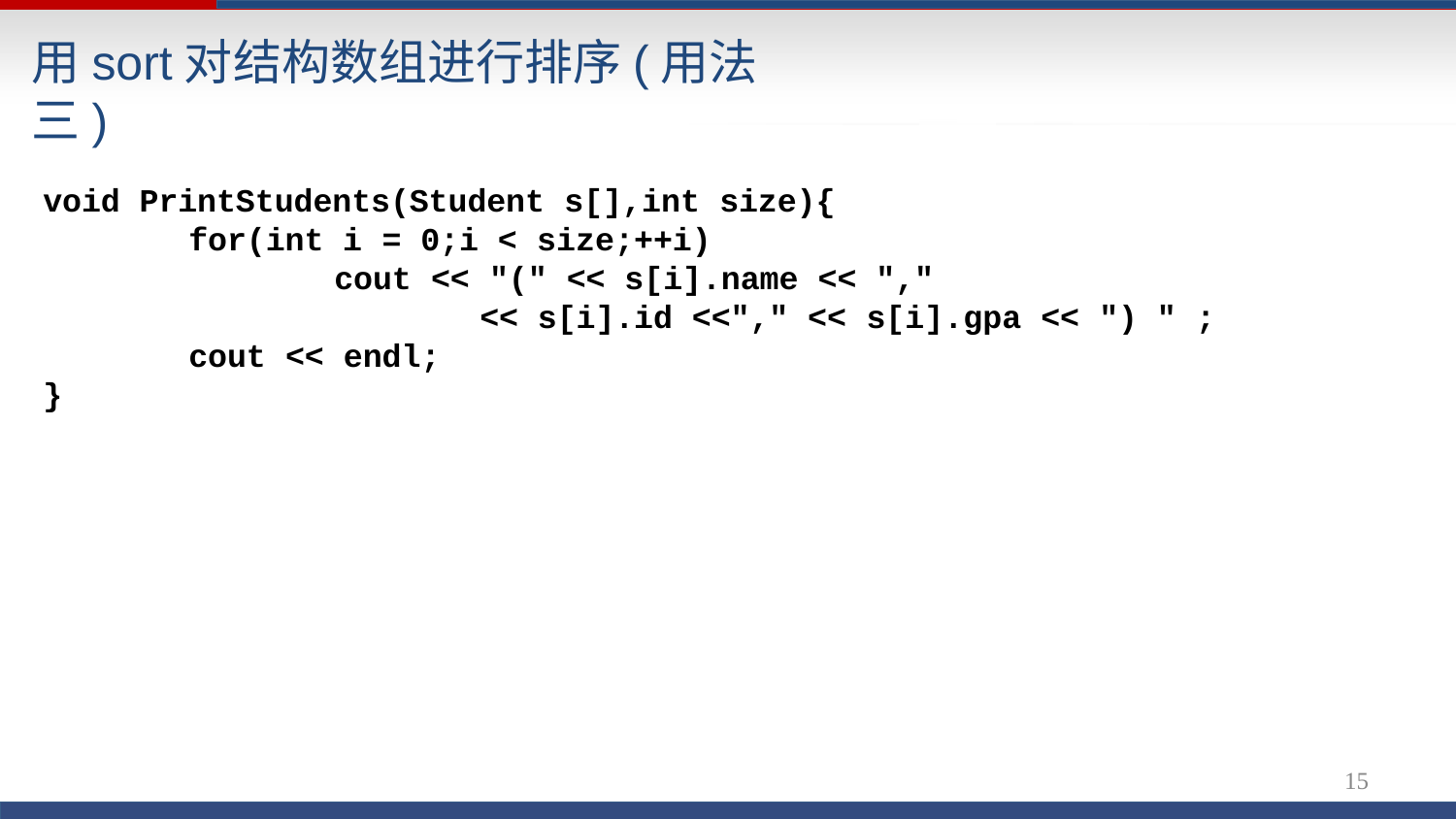

# 用sort对结构数组进行排序(用法三)
void PrintStudents(Student s[],int size){
for(int i = 0;i < size;++i)
cout << "(" << s[i].name << ","
<< s[i].id <<"," << s[i].gpa << ") " ;
cout << endl;
}
15